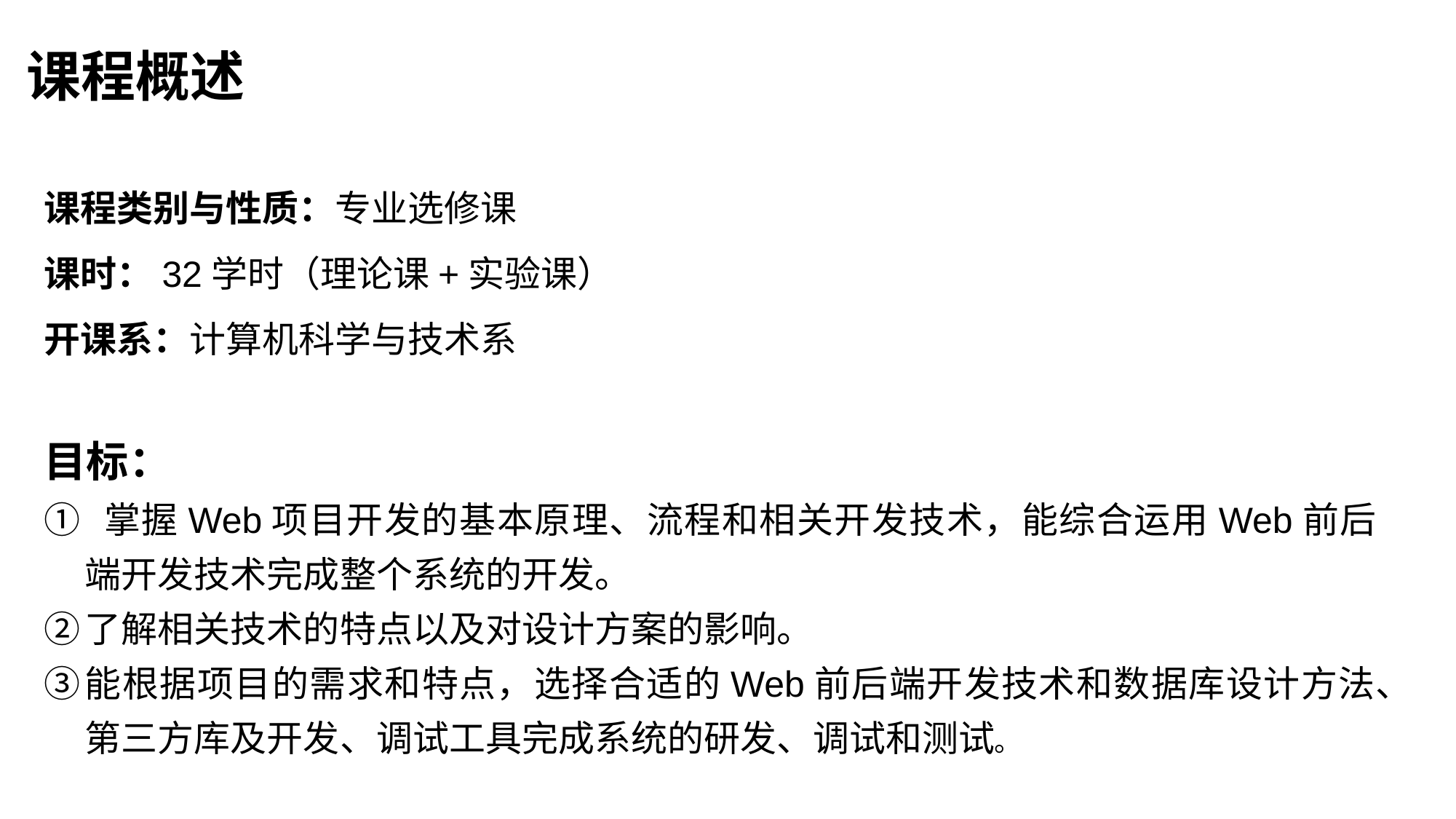

# 课程概述
课程类别与性质：专业选修课
课时：32学时（理论课+实验课）
开课系：计算机科学与技术系

目标：
 掌握Web项目开发的基本原理、流程和相关开发技术，能综合运用Web前后端开发技术完成整个系统的开发。
了解相关技术的特点以及对设计方案的影响。
能根据项目的需求和特点，选择合适的Web前后端开发技术和数据库设计方法、第三方库及开发、调试工具完成系统的研发、调试和测试。